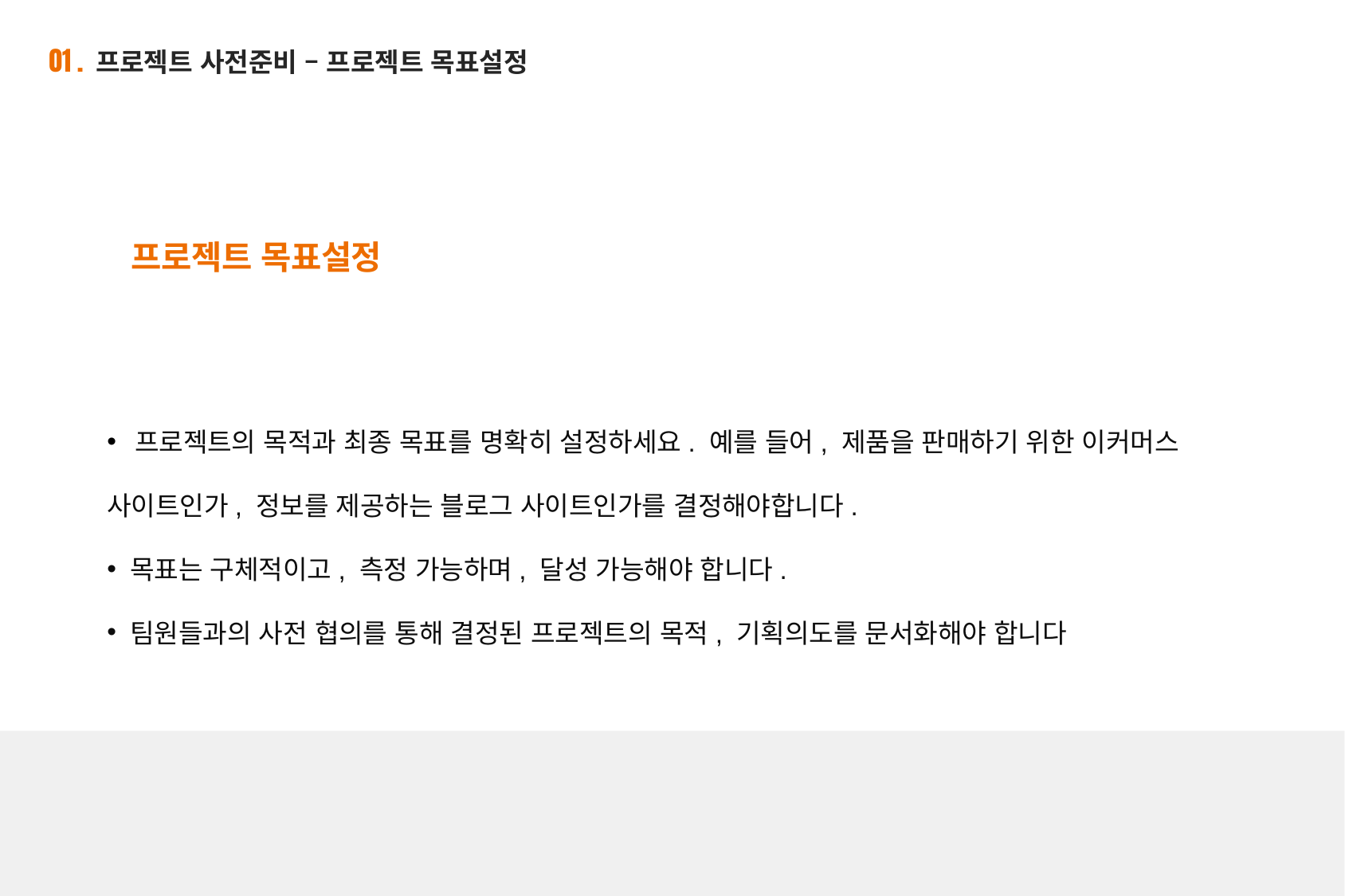

01 .
프로젝트 사전준비 – 프로젝트 목표설정
프로젝트 목표설정
  프로젝트의 목적과 최종 목표를 명확히 설정하세요. 예를 들어, 제품을 판매하기 위한 이커머스 사이트인가, 정보를 제공하는 블로그 사이트인가를 결정해야합니다.
 목표는 구체적이고, 측정 가능하며, 달성 가능해야 합니다.
 팀원들과의 사전 협의를 통해 결정된 프로젝트의 목적, 기획의도를 문서화해야 합니다